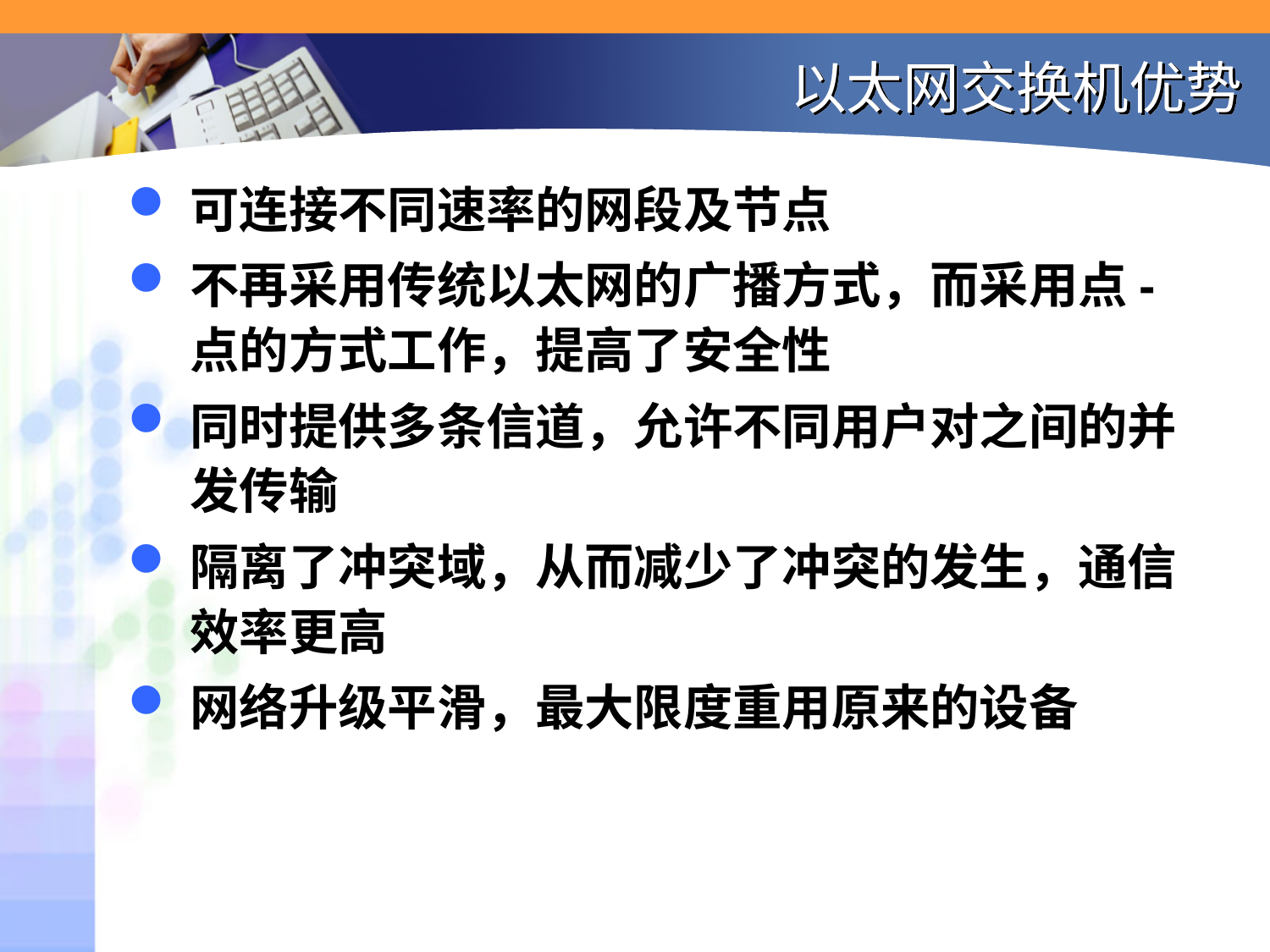

# 以太网交换机优势
可连接不同速率的网段及节点
不再采用传统以太网的广播方式，而采用点-点的方式工作，提高了安全性
同时提供多条信道，允许不同用户对之间的并发传输
隔离了冲突域，从而减少了冲突的发生，通信效率更高
网络升级平滑，最大限度重用原来的设备